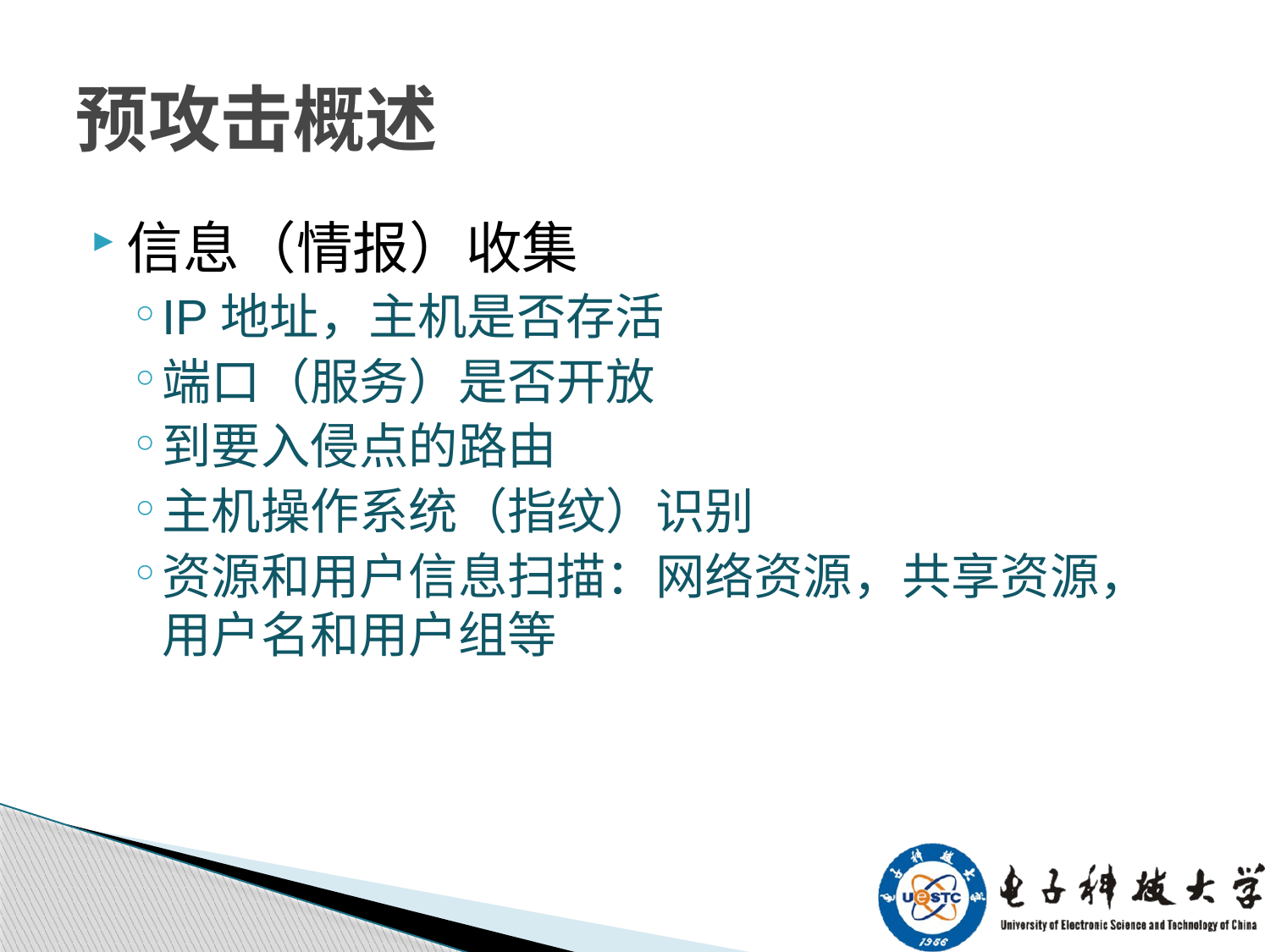

# 预攻击概述
信息（情报）收集
IP地址，主机是否存活
端口（服务）是否开放
到要入侵点的路由
主机操作系统（指纹）识别
资源和用户信息扫描：网络资源，共享资源，用户名和用户组等